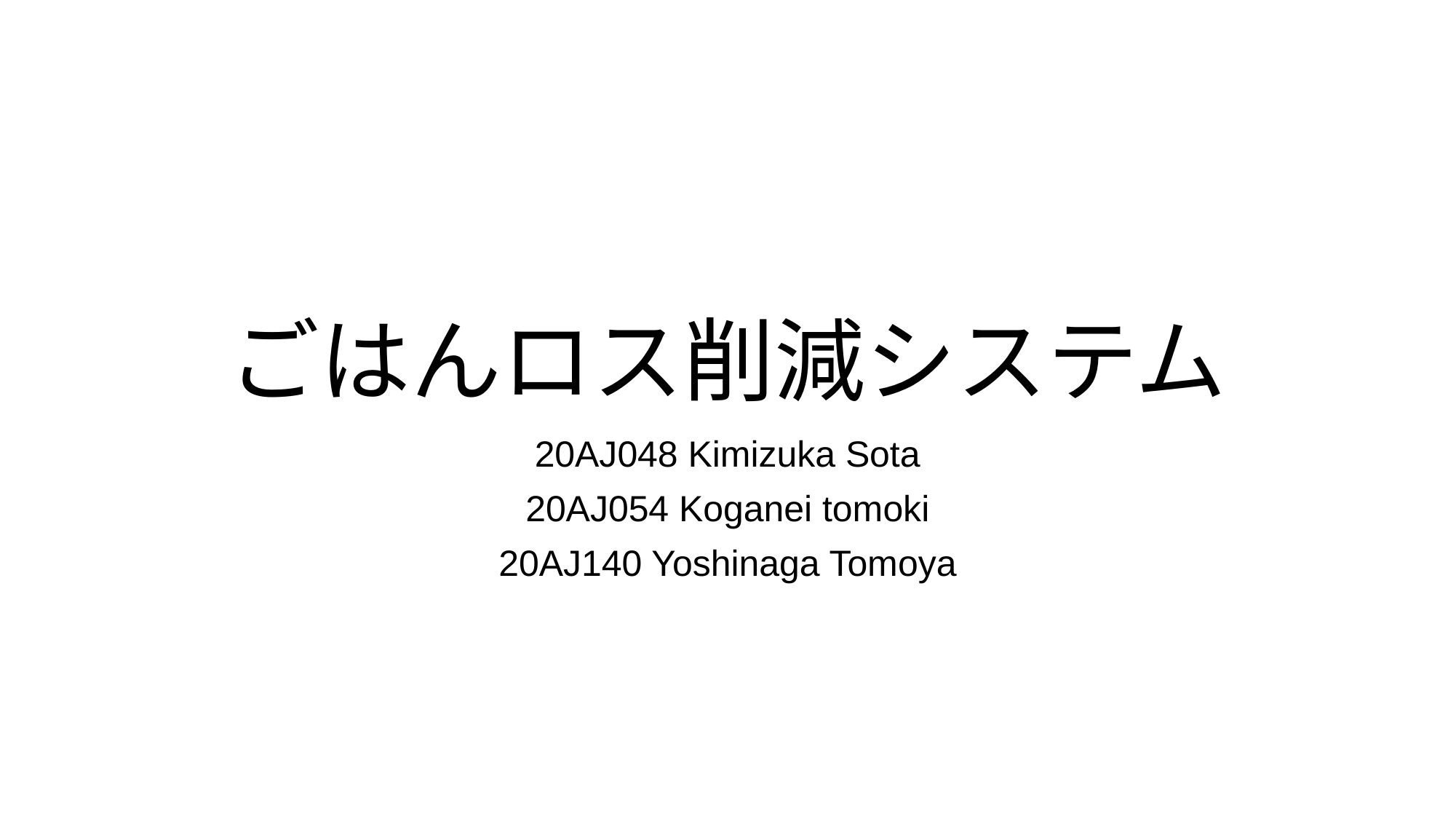

# ごはんロス削減システム
20AJ048 Kimizuka Sota
20AJ054 Koganei tomoki
20AJ140 Yoshinaga Tomoya